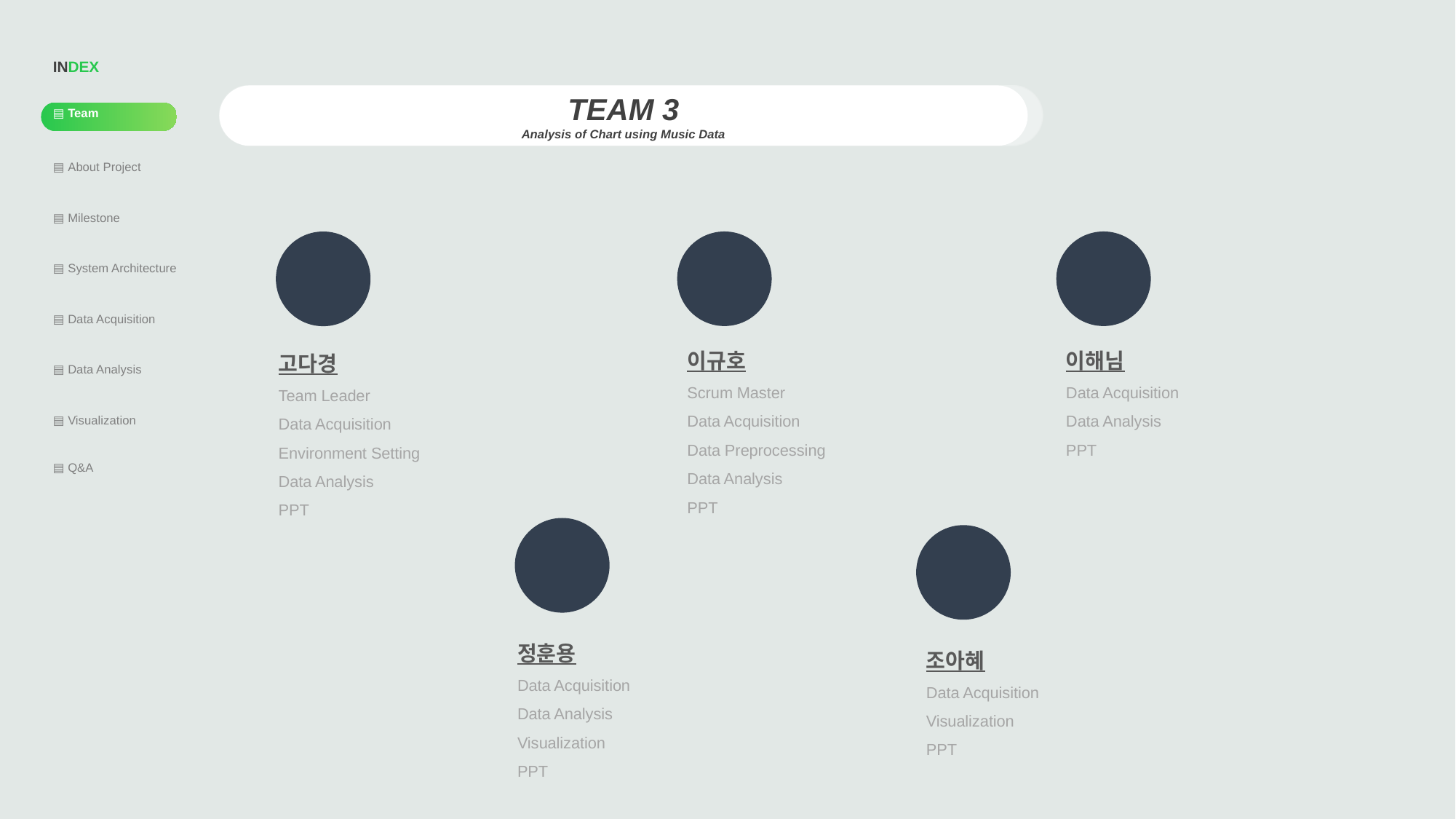

| INDEX |
| --- |
| ▤ Team |
| ▤ About Project |
| ▤ Milestone |
| ▤ System Architecture |
| ▤ Data Acquisition |
| ▤ Data Analysis |
| ▤ Visualization |
| ▤ Q&A |
TEAM 3
Analysis of Chart using Music Data

이규호
Scrum Master
Data Acquisition
Data Preprocessing
Data Analysis
PPT
이해님
Data Acquisition
Data Analysis
PPT
고다경
Team Leader
Data Acquisition
Environment Setting
Data Analysis
PPT

정훈용
Data Acquisition
Data Analysis
Visualization
PPT
조아혜
Data Acquisition
Visualization
PPT